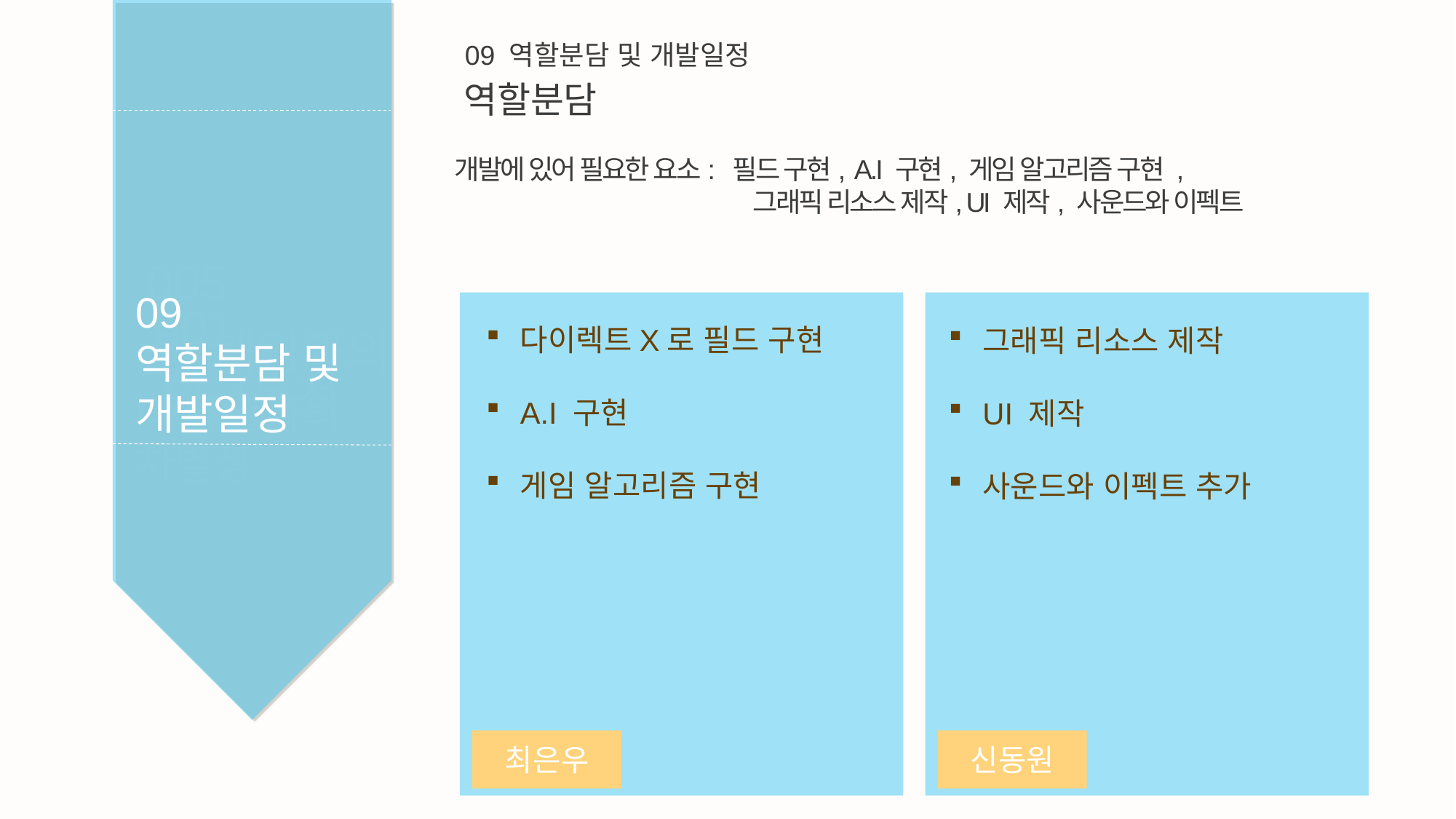

09 역할분담 및 개발일정
역할분담
개발에 있어 필요한 요소:  필드 구현,  A.I 구현, 게임 알고리즘 구현 ,
                                                      그래픽 리소스 제작, UI 제작, 사운드와 이펙트

005
09
역할분담 및
개발일정
001

최은우

신동원
다이렉트X로 필드 구현

A.I 구현

게임 알고리즘 구현

그래픽 리소스 제작

UI 제작

사운드와 이펙트 추가

타 게임과의
차별성
005
타 게임과의
차별성
연구목적